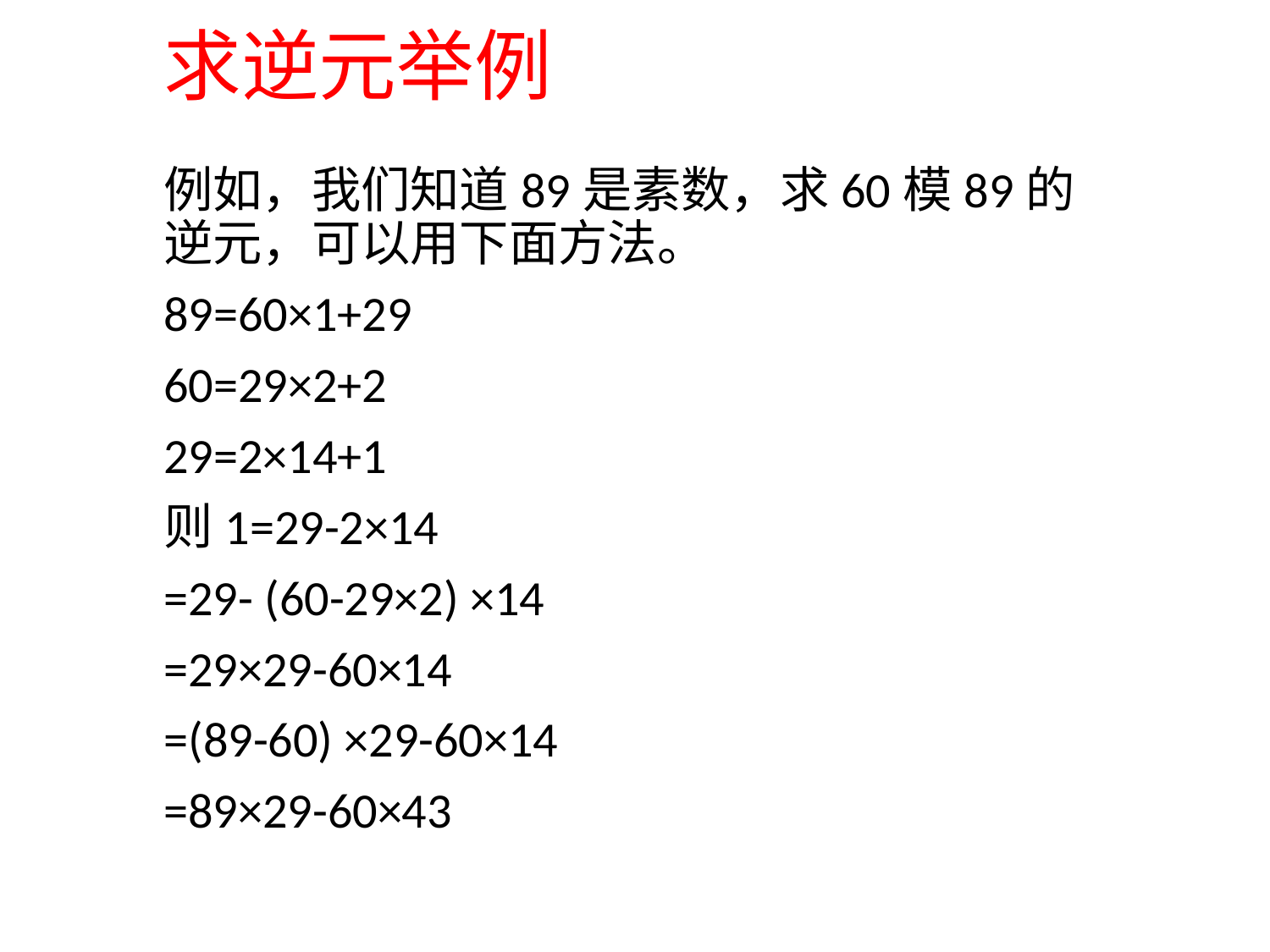

# 求逆元举例
例如，我们知道89是素数，求60模89的逆元，可以用下面方法。
89=60×1+29
60=29×2+2
29=2×14+1
则1=29-2×14
=29- (60-29×2) ×14
=29×29-60×14
=(89-60) ×29-60×14
=89×29-60×43
20